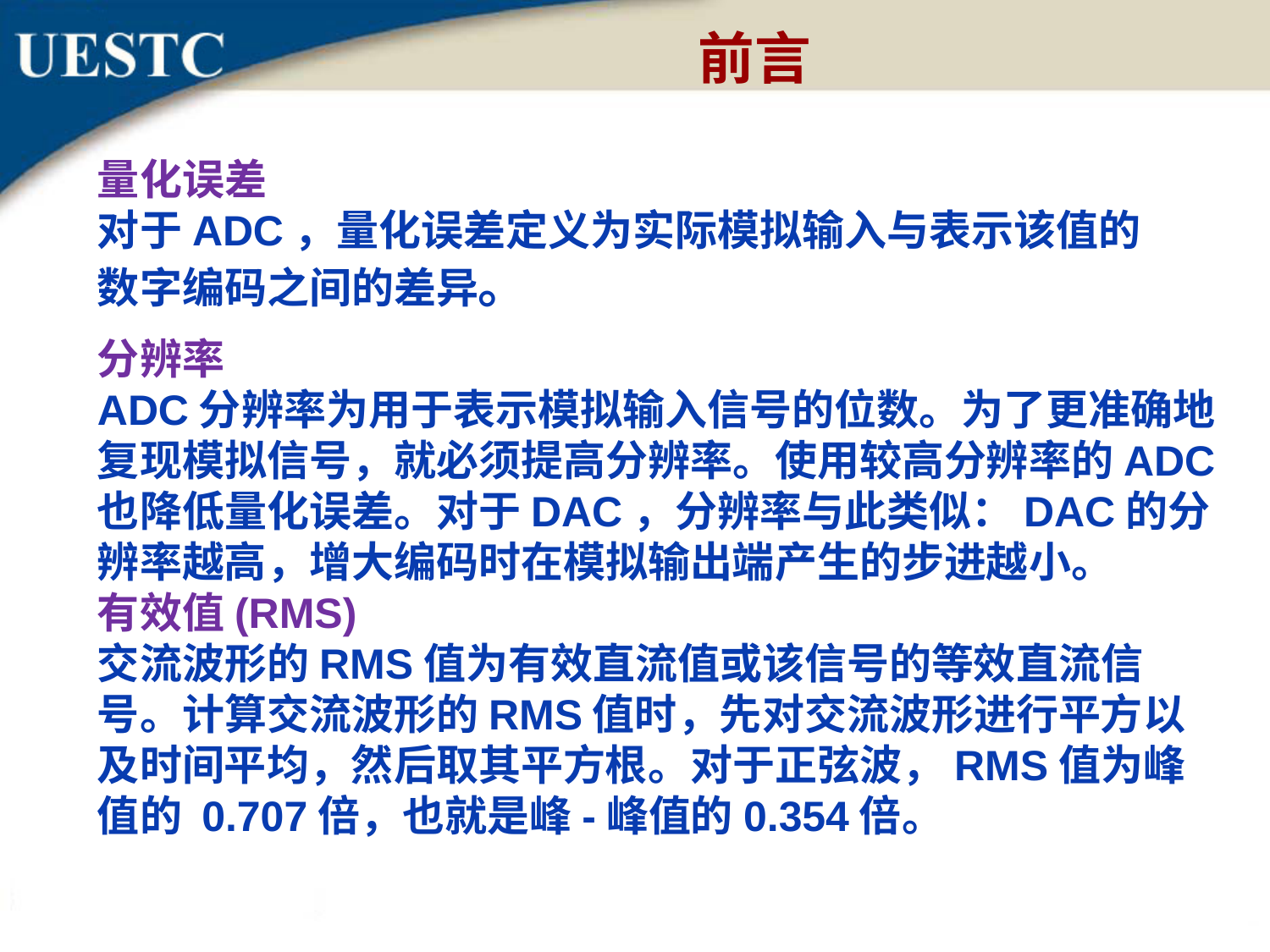

前言
量化误差
对于ADC，量化误差定义为实际模拟输入与表示该值的数字编码之间的差异。
分辨率
ADC分辨率为用于表示模拟输入信号的位数。为了更准确地复现模拟信号，就必须提高分辨率。使用较高分辨率的ADC也降低量化误差。对于DAC，分辨率与此类似：DAC的分辨率越高，增大编码时在模拟输出端产生的步进越小。
有效值(RMS)
交流波形的RMS值为有效直流值或该信号的等效直流信号。计算交流波形的RMS值时，先对交流波形进行平方以及时间平均，然后取其平方根。对于正弦波，RMS值为峰值的 0.707倍，也就是峰-峰值的0.354倍。